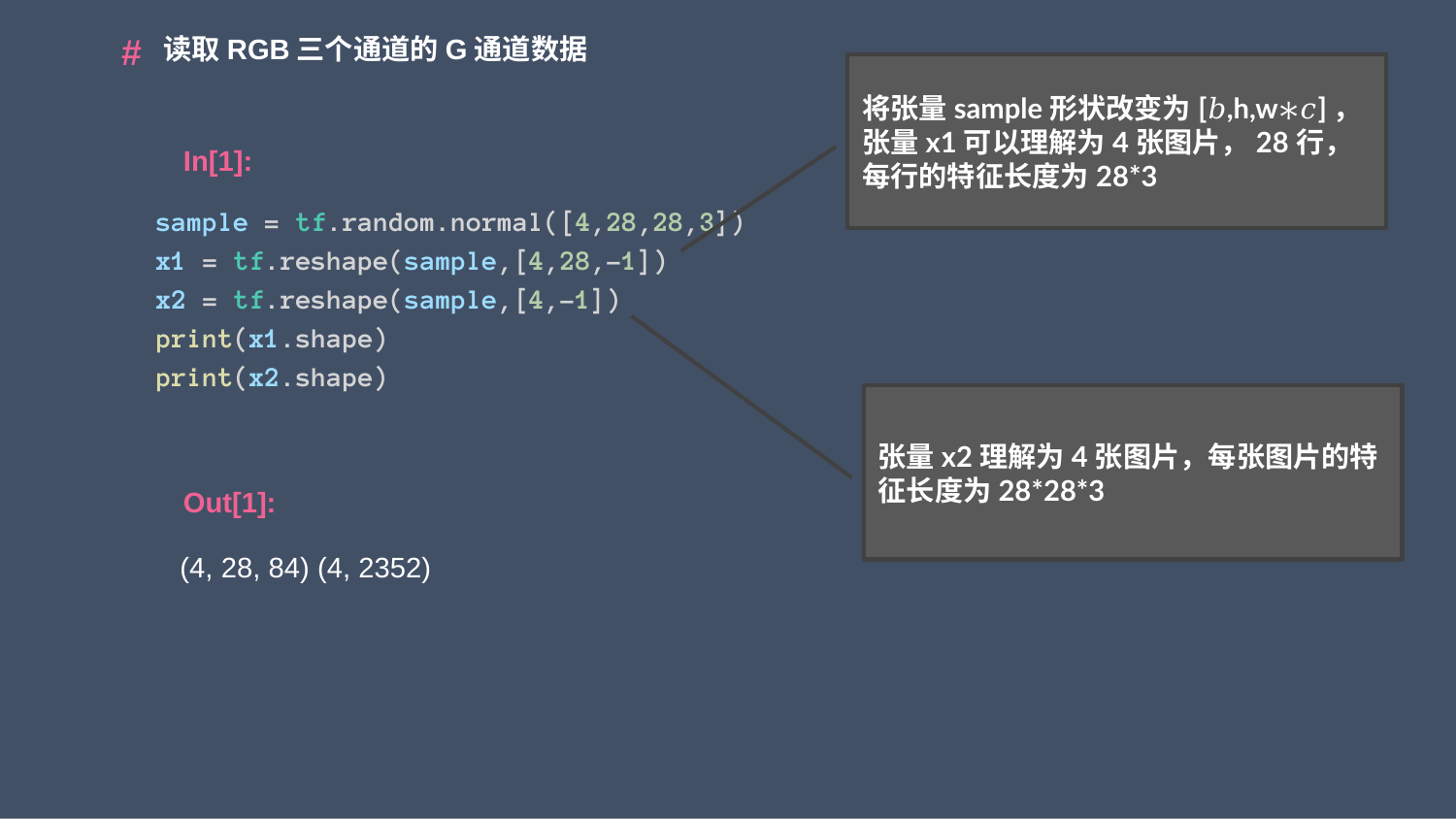

读取RGB三个通道的G通道数据
将张量sample形状改变为[𝑏,h,w∗𝑐]， 张量x1可以理解为4张图片，28行，每行的特征长度为28*3
sample = tf.random.normal([4,28,28,3])
x1 = tf.reshape(sample,[4,28,-1])
x2 = tf.reshape(sample,[4,-1])
print(x1.shape)
print(x2.shape)

张量x2理解为4张图片，每张图片的特征长度为28*28*3
(4, 28, 84) (4, 2352)